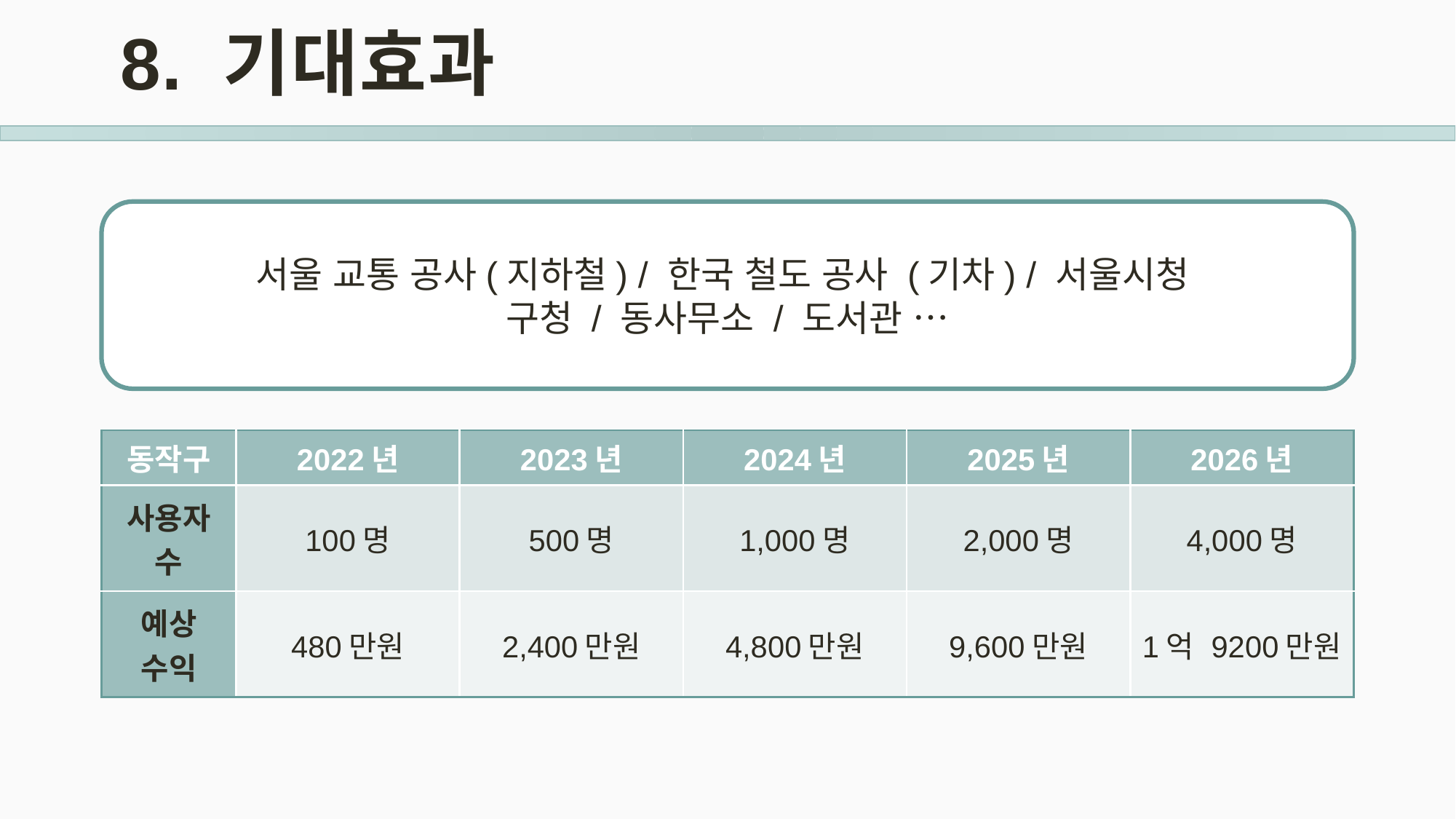

# 8. 기대효과

서울 교통 공사(지하철) / 한국 철도 공사 (기차) / 서울시청
구청 / 동사무소 / 도서관 …

| 동작구 | 2022년 | 2023년 | 2024년 | 2025년 | 2026년 |
| --- | --- | --- | --- | --- | --- |
| 사용자 수 | 100명 | 500명 | 1,000명 | 2,000명 | 4,000명 |
| 예상 수익 | 480만원 | 2,400만원 | 4,800만원 | 9,600만원 | 1억 9200만원 |